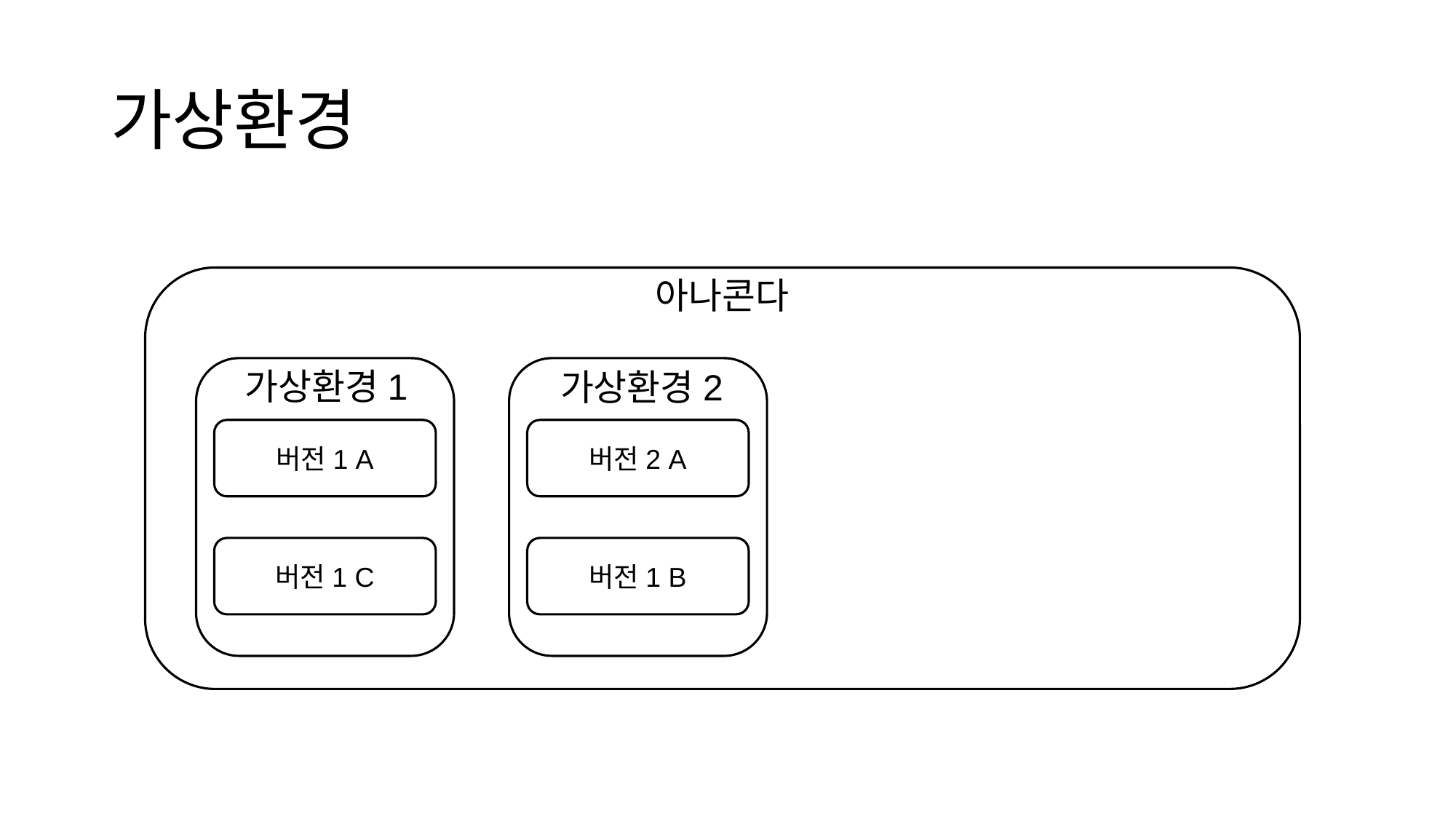

# 가상환경

아나콘다

가상환경1

가상환경2
버전1 A
버전2 A
버전1 C
버전1 B